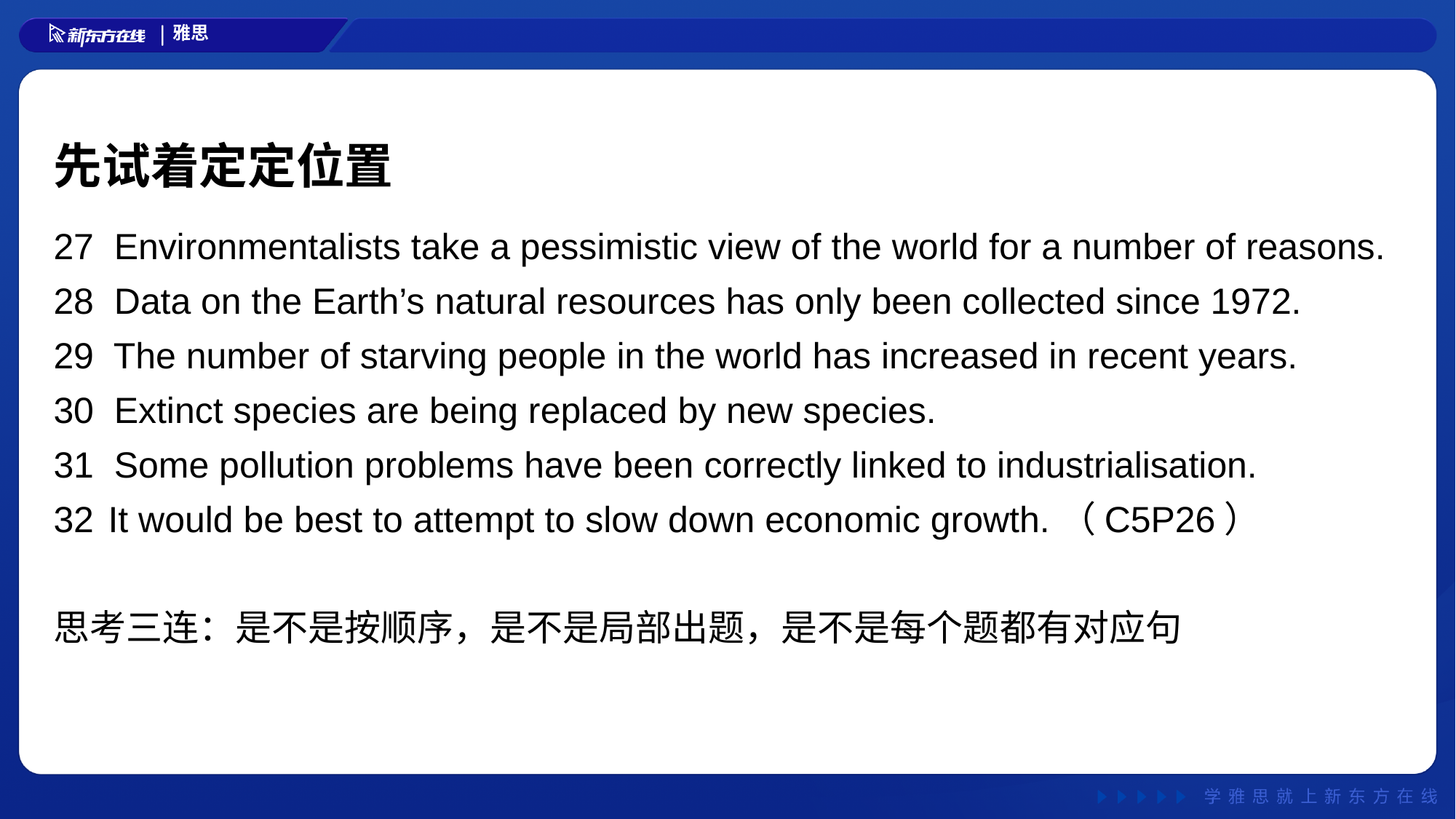

# 先试着定定位置
27  Environmentalists take a pessimistic view of the world for a number of reasons.
28  Data on the Earth’s natural resources has only been collected since 1972.
29  The number of starving people in the world has increased in recent years.
30  Extinct species are being replaced by new species.
31  Some pollution problems have been correctly linked to industrialisation.
It would be best to attempt to slow down economic growth.（C5P26）

思考三连：是不是按顺序，是不是局部出题，是不是每个题都有对应句